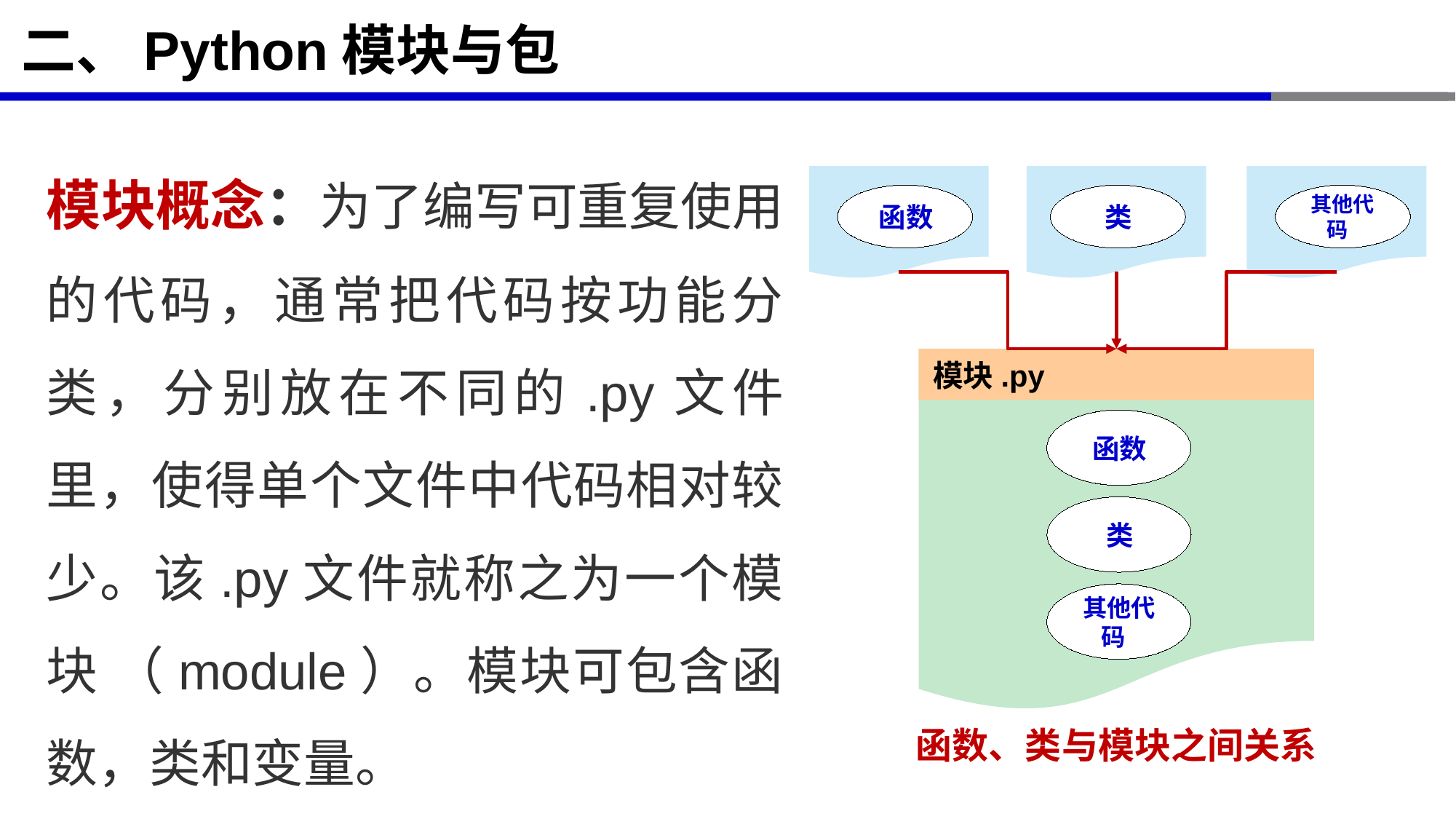

# 二、Python模块与包
模块概念：为了编写可重复使用的代码，通常把代码按功能分类，分别放在不同的.py文件里，使得单个文件中代码相对较少。该.py文件就称之为一个模块 （module）。模块可包含函数，类和变量。

 函数

 类

 其他代码

 函数
 类
 其他代码
 模块.py
函数、类与模块之间关系